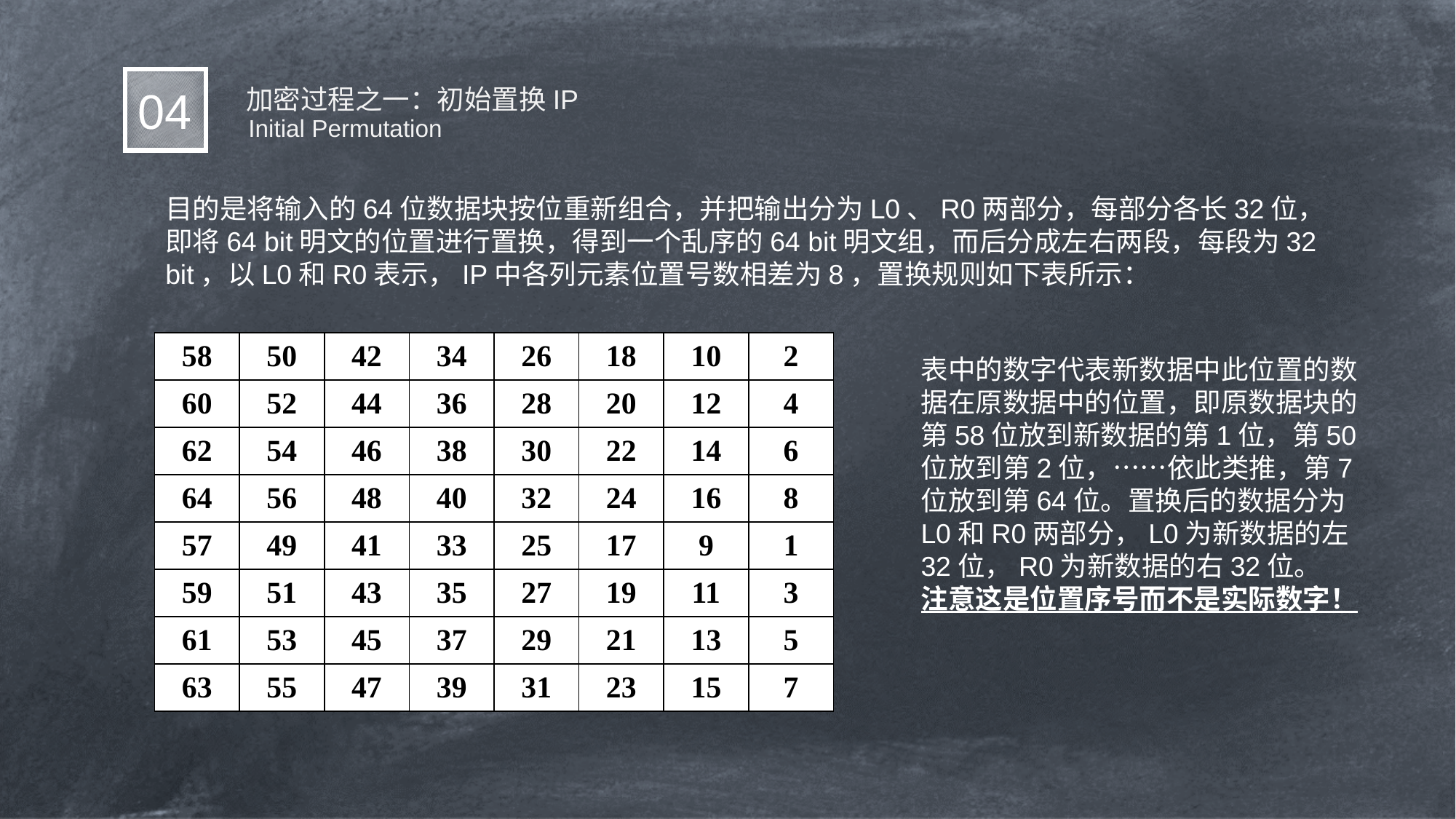

加密过程之一：初始置换IP

04
 Initial Permutation
目的是将输入的64位数据块按位重新组合，并把输出分为L0、R0两部分，每部分各长32位，即将64 bit明文的位置进行置换，得到一个乱序的64 bit明文组，而后分成左右两段，每段为32 bit，以L0和R0表示，IP中各列元素位置号数相差为8，置换规则如下表所示：
| 58 | 50 | 42 | 34 | 26 | 18 | 10 | 2 |
| --- | --- | --- | --- | --- | --- | --- | --- |
| 60 | 52 | 44 | 36 | 28 | 20 | 12 | 4 |
| 62 | 54 | 46 | 38 | 30 | 22 | 14 | 6 |
| 64 | 56 | 48 | 40 | 32 | 24 | 16 | 8 |
| 57 | 49 | 41 | 33 | 25 | 17 | 9 | 1 |
| 59 | 51 | 43 | 35 | 27 | 19 | 11 | 3 |
| 61 | 53 | 45 | 37 | 29 | 21 | 13 | 5 |
| 63 | 55 | 47 | 39 | 31 | 23 | 15 | 7 |
表中的数字代表新数据中此位置的数据在原数据中的位置，即原数据块的第58位放到新数据的第1位，第50位放到第2位，……依此类推，第7位放到第64位。置换后的数据分为L0和R0两部分，L0为新数据的左32位，R0为新数据的右32位。
注意这是位置序号而不是实际数字！